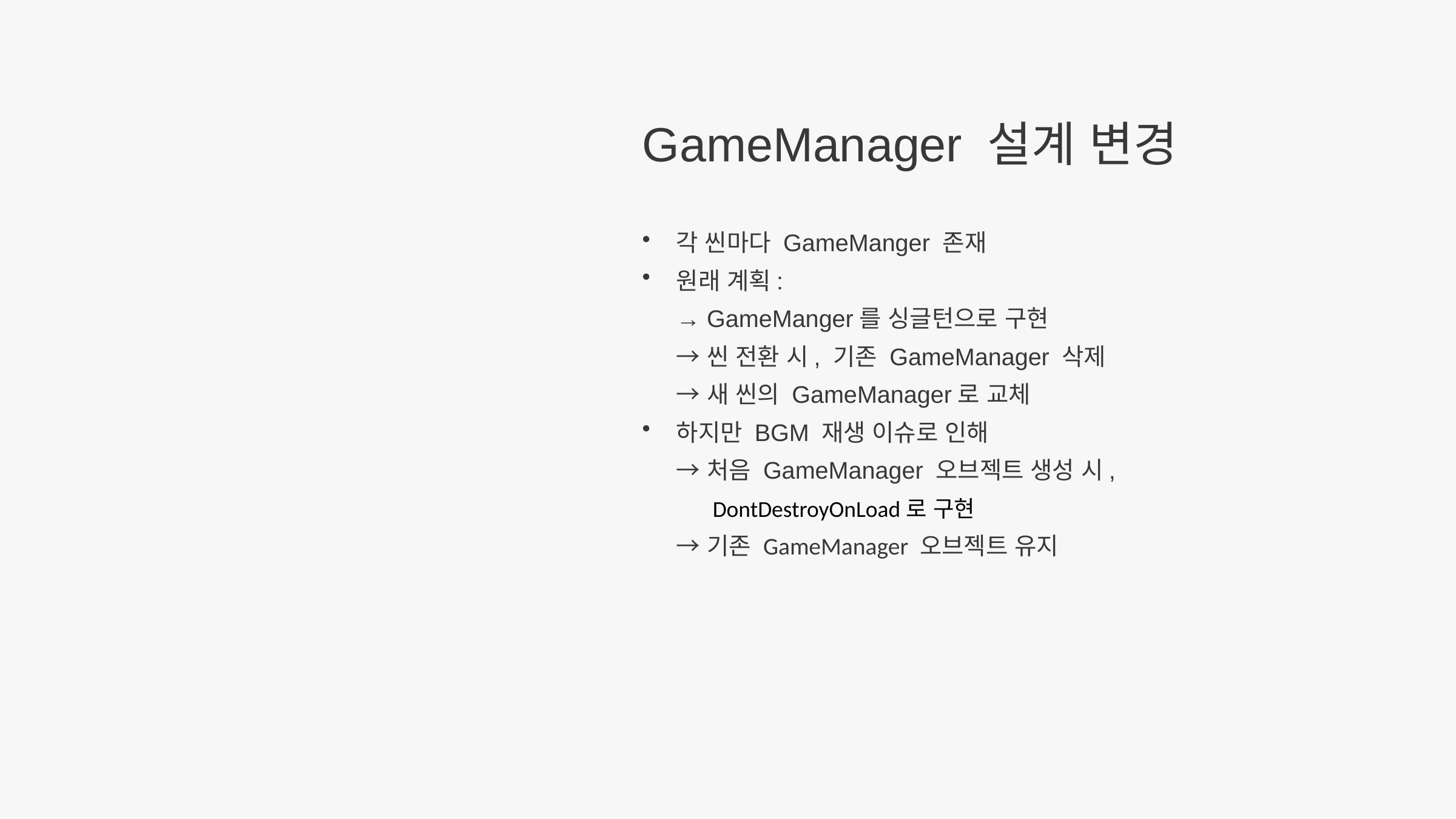

GameManager 설계 변경
각 씬마다 GameManger 존재
원래 계획:
→ GameManger를 싱글턴으로 구현
→ 씬 전환 시, 기존 GameManager 삭제
→ 새 씬의 GameManager로 교체
하지만 BGM 재생 이슈로 인해
→ 처음 GameManager 오브젝트 생성 시,
　 DontDestroyOnLoad로 구현
→ 기존 GameManager 오브젝트 유지